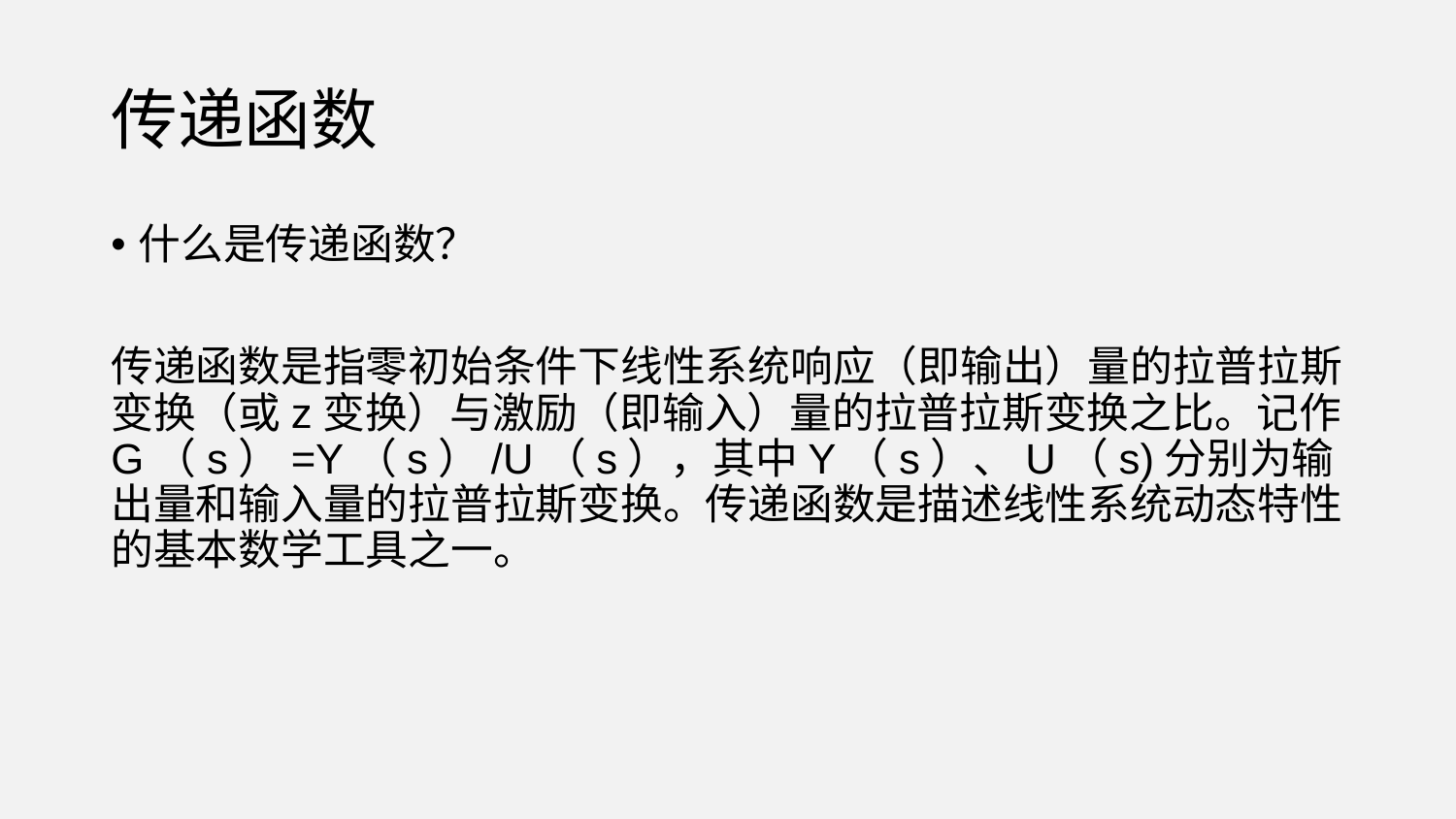

# 传递函数
什么是传递函数？

传递函数是指零初始条件下线性系统响应（即输出）量的拉普拉斯变换（或z变换）与激励（即输入）量的拉普拉斯变换之比。记作G（s）=Y（s）/U（s），其中Y（s）、U（s)分别为输出量和输入量的拉普拉斯变换。传递函数是描述线性系统动态特性的基本数学工具之一。